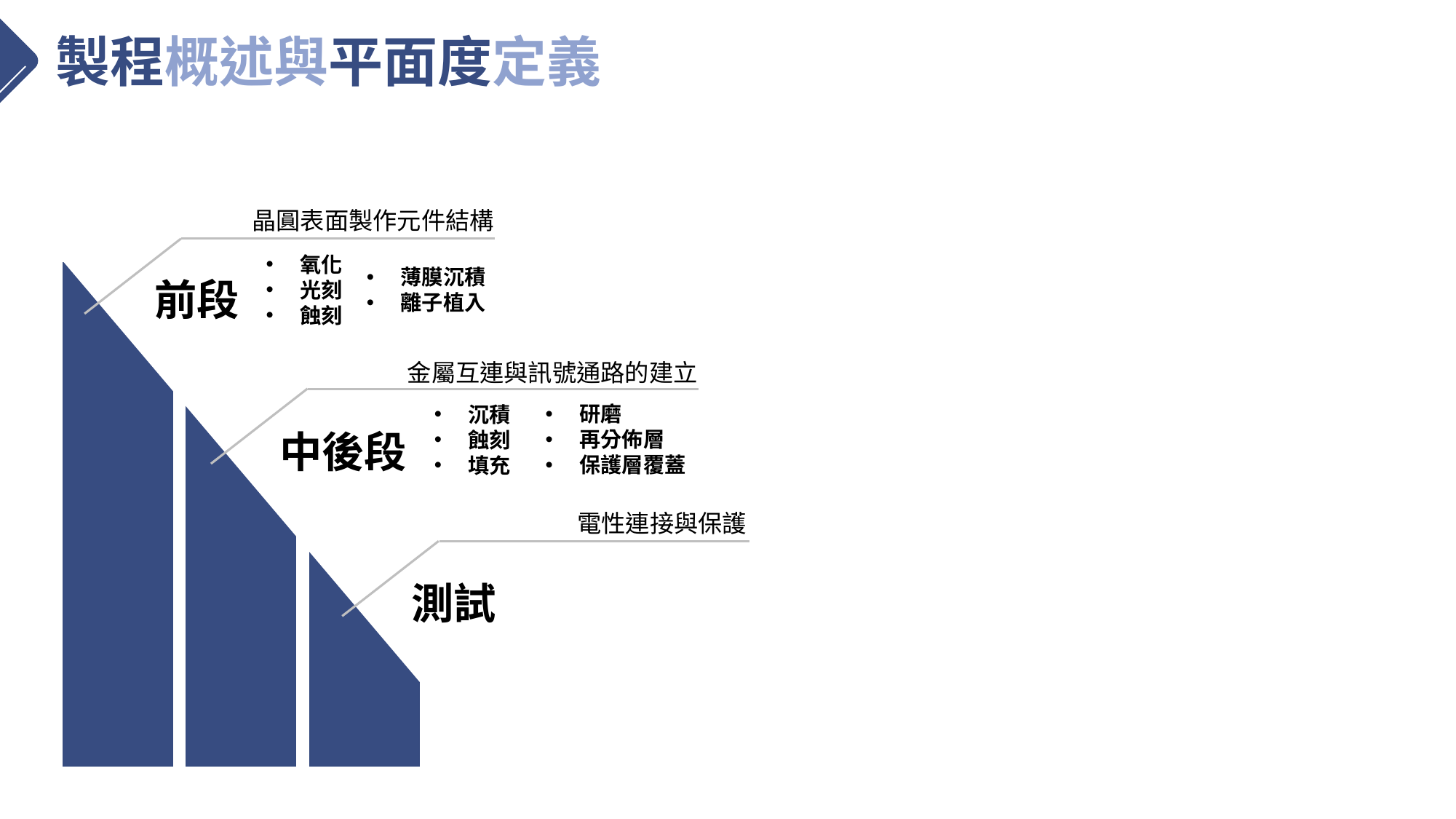

製程概述與平面度定義

晶圓表面製作元件結構
氧化
光刻
蝕刻
薄膜沉積
離子植入

前段
金屬互連與訊號通路的建立
研磨
再分佈層
保護層覆蓋
沉積
蝕刻
填充

中後段
電性連接與保護

測試